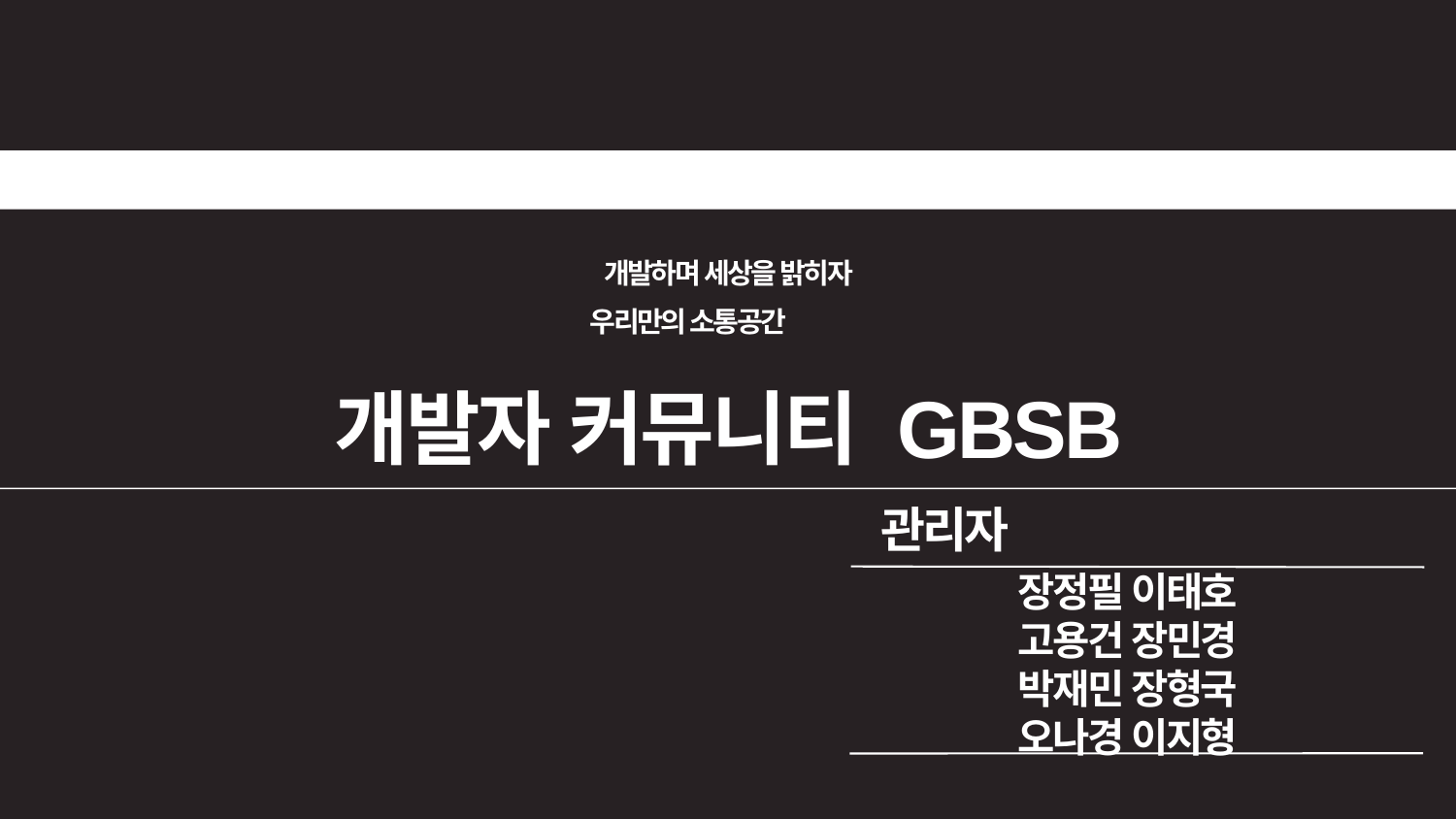

개발하며 세상을 밝히자
우리만의 소통공간
개발자 커뮤니티 GBSB

관리자
장정필 이태호
고용건 장민경
박재민 장형국
오나경 이지형